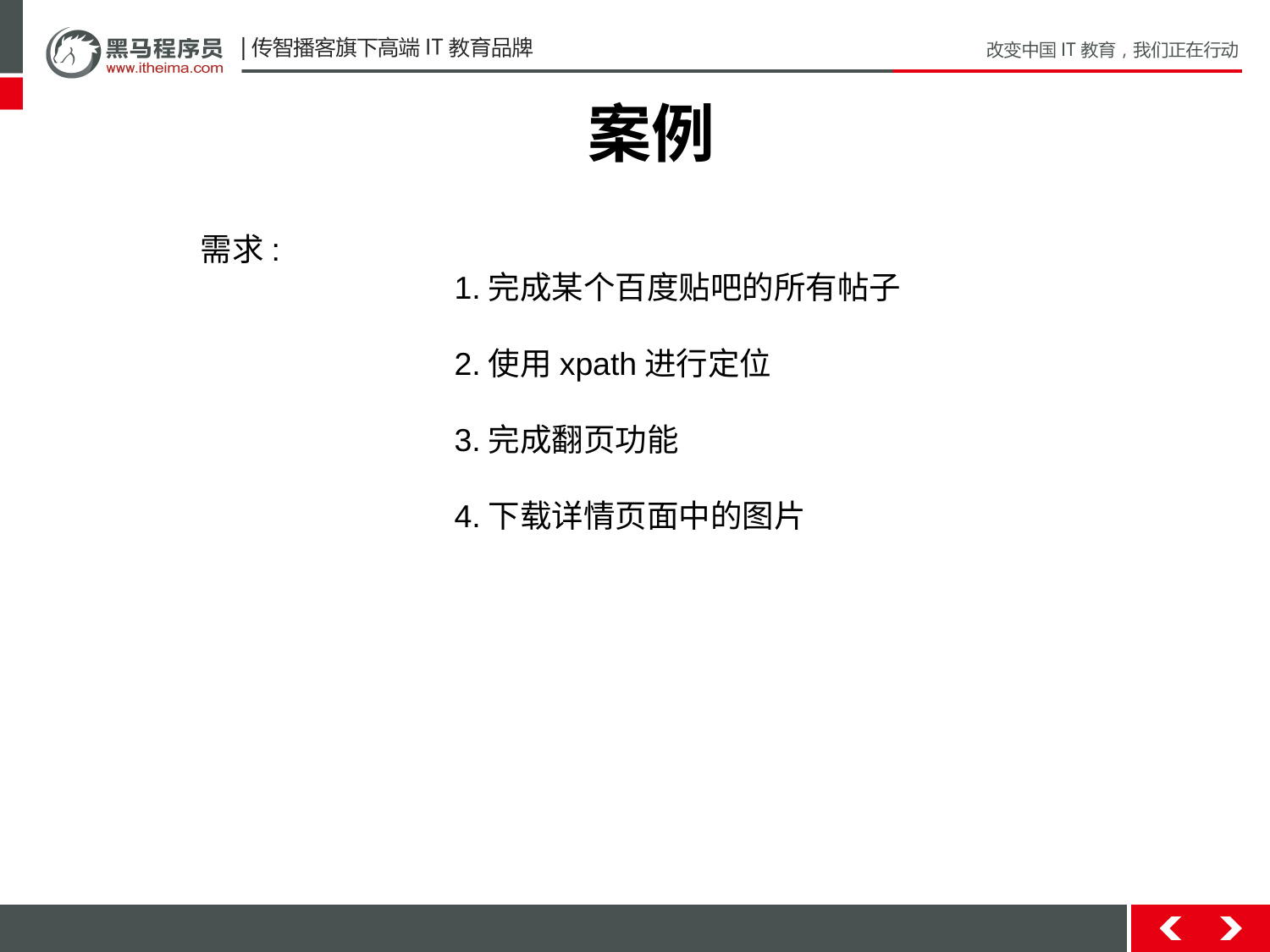

案例
需求:
		1.完成某个百度贴吧的所有帖子

		2.使用xpath进行定位

		3.完成翻页功能

		4.下载详情页面中的图片